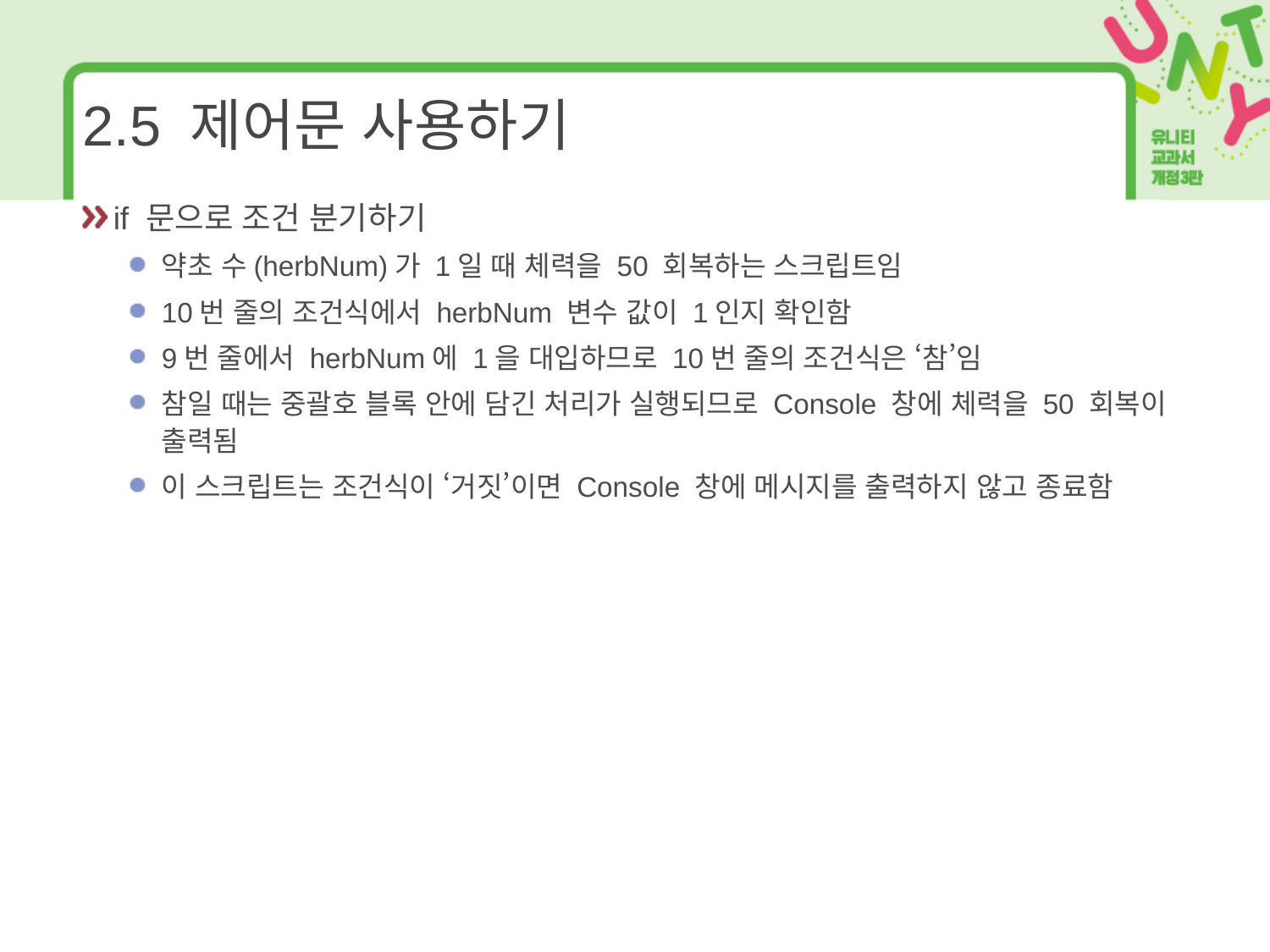

# 2.5 제어문 사용하기
if 문으로 조건 분기하기
약초 수(herbNum)가 1일 때 체력을 50 회복하는 스크립트임
10번 줄의 조건식에서 herbNum 변수 값이 1인지 확인함
9번 줄에서 herbNum에 1을 대입하므로 10번 줄의 조건식은 ‘참’임
참일 때는 중괄호 블록 안에 담긴 처리가 실행되므로 Console 창에 체력을 50 회복이 출력됨
이 스크립트는 조건식이 ‘거짓’이면 Console 창에 메시지를 출력하지 않고 종료함